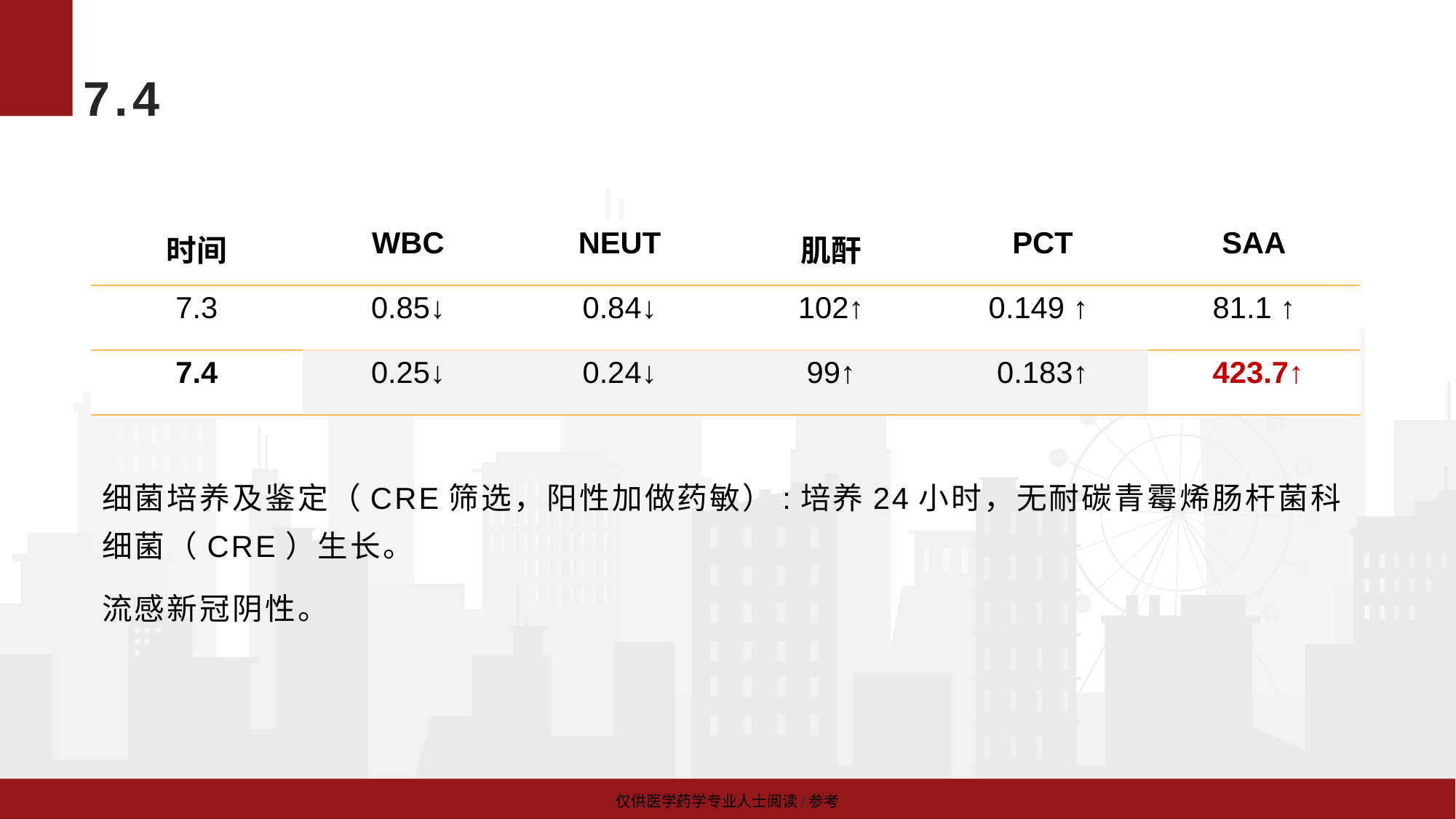

# 7.4
| 时间 | WBC | NEUT | 肌酐 | PCT | SAA |
| --- | --- | --- | --- | --- | --- |
| 7.3 | 0.85↓ | 0.84↓ | 102↑ | 0.149 ↑ | 81.1 ↑ |
| 7.4 | 0.25↓ | 0.24↓ | 99↑ | 0.183↑ | 423.7↑ |

细菌培养及鉴定（CRE筛选，阳性加做药敏）:培养24小时，无耐碳青霉烯肠杆菌科细菌（CRE）生长。
流感新冠阴性。

仅供医学药学专业人士阅读/参考